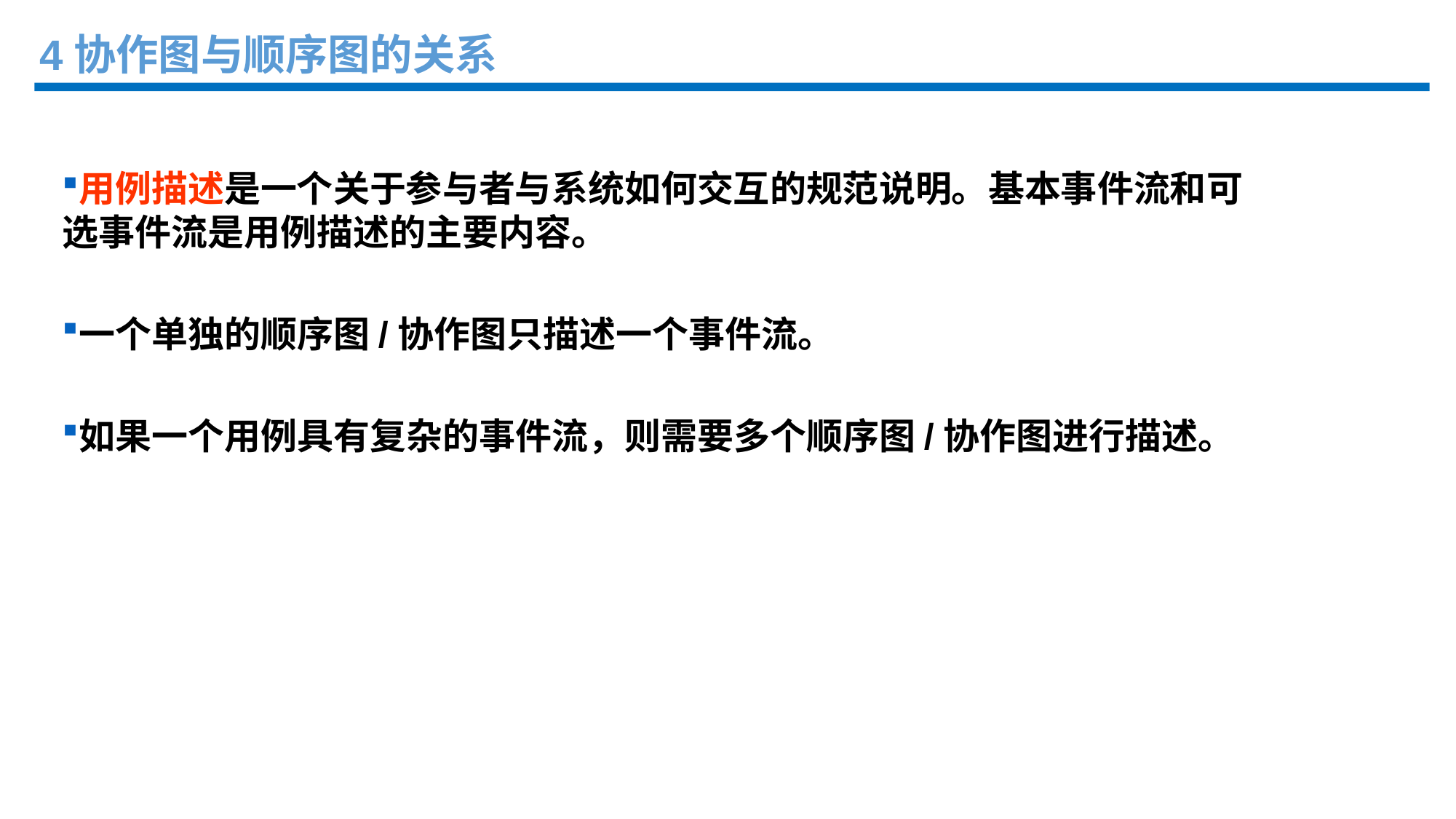

4协作图与顺序图的关系
用例描述是一个关于参与者与系统如何交互的规范说明。基本事件流和可选事件流是用例描述的主要内容。

一个单独的顺序图/协作图只描述一个事件流。

如果一个用例具有复杂的事件流，则需要多个顺序图/协作图进行描述。